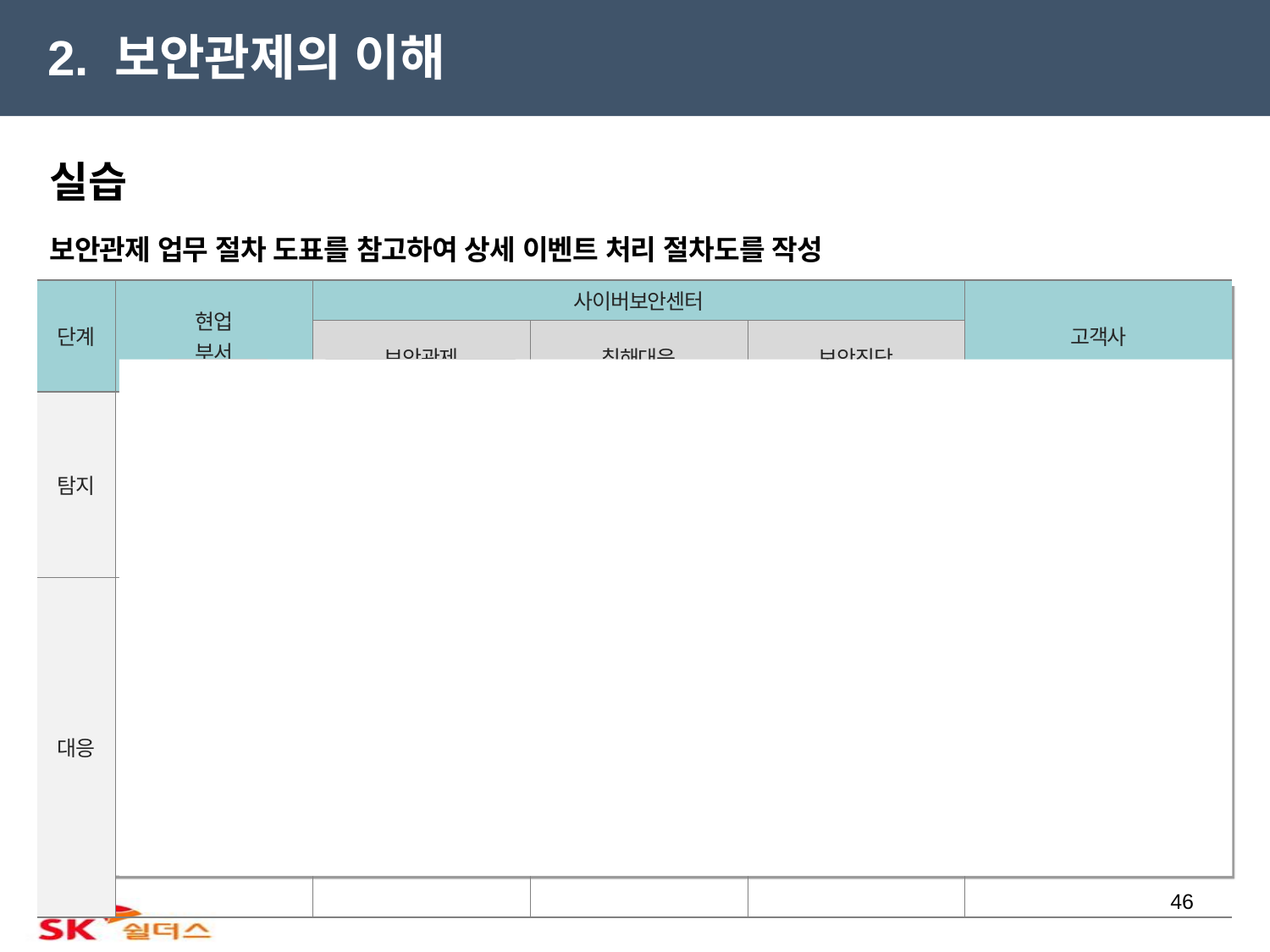

2. 보안관제의 이해
실습

보안관제 업무 절차 도표를 참고하여 상세 이벤트 처리 절차도를 작성
| 단계 | 현업 부서 | 사이버보안센터 |  |  | 고객사 |
| --- | --- | --- | --- | --- | --- |
|  |  | 보안관제 | 침해대응 | 보안진단 |  |
| 탐지 |  |  |  |  |  |
| 대응 |  |  |  |  |  |

신고
모니터링/탐지
검토
승인
최종승인
N
Y
정탐여부
예외처리확인
예외처리
보고서작성

접수
침해사고 대응 절차
초기분석
검토
승인
최종승인
Y
지원요청
상세분석
분석지원
N
대응방안작성
대응지원
승인요청
상황대응
상황전파
예외처리적용

46